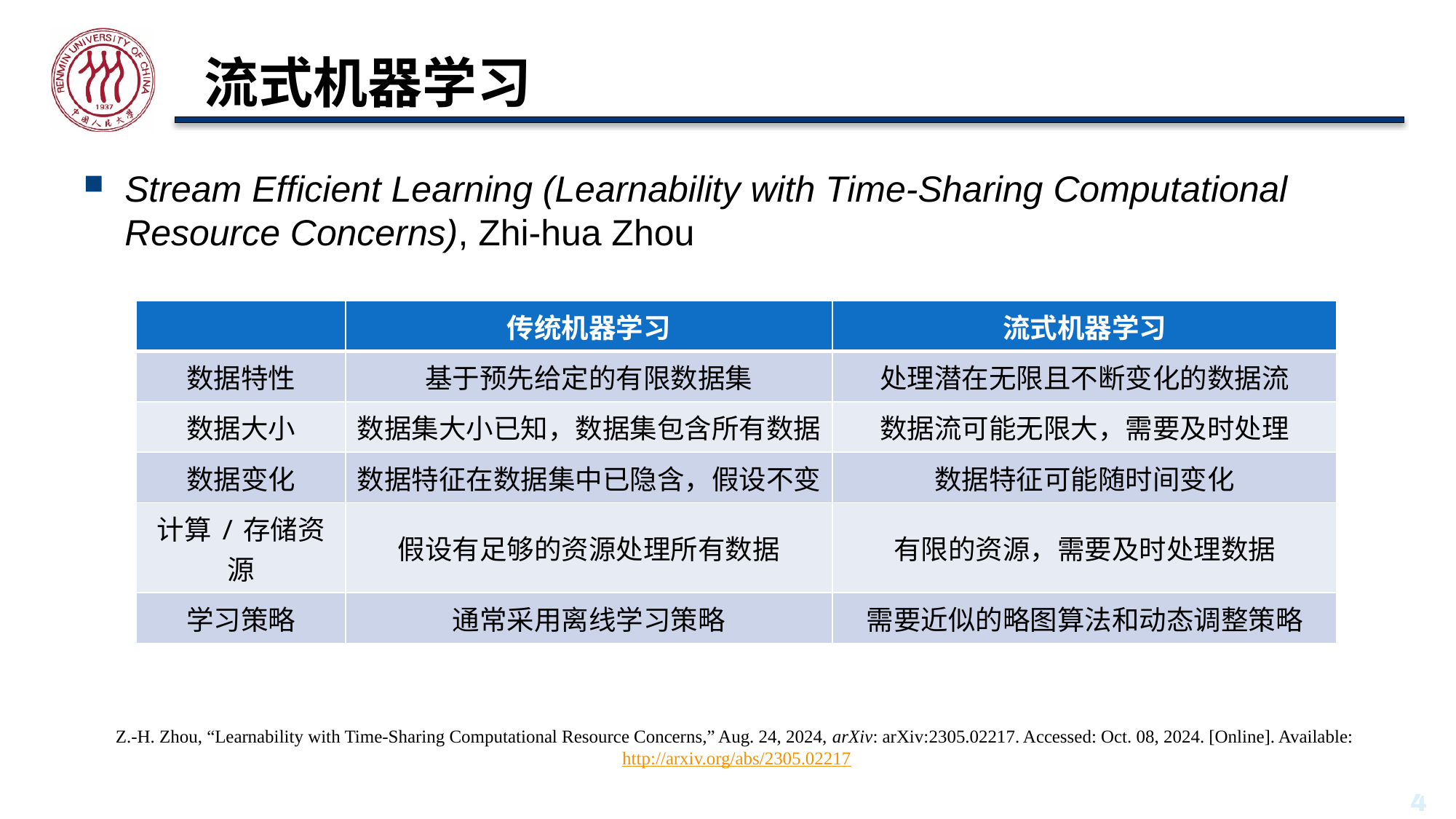

# 流式机器学习
Stream Efficient Learning (Learnability with Time-Sharing Computational Resource Concerns), Zhi-hua Zhou
|  | 传统机器学习 | 流式机器学习 |
| --- | --- | --- |
| 数据特性 | 基于预先给定的有限数据集 | 处理潜在无限且不断变化的数据流 |
| 数据大小 | 数据集大小已知，数据集包含所有数据 | 数据流可能无限大，需要及时处理 |
| 数据变化 | 数据特征在数据集中已隐含，假设不变 | 数据特征可能随时间变化 |
| 计算/存储资源 | 假设有足够的资源处理所有数据 | 有限的资源，需要及时处理数据 |
| 学习策略 | 通常采用离线学习策略 | 需要近似的略图算法和动态调整策略 |
Z.-H. Zhou, “Learnability with Time-Sharing Computational Resource Concerns,” Aug. 24, 2024, arXiv: arXiv:2305.02217. Accessed: Oct. 08, 2024. [Online]. Available: http://arxiv.org/abs/2305.02217